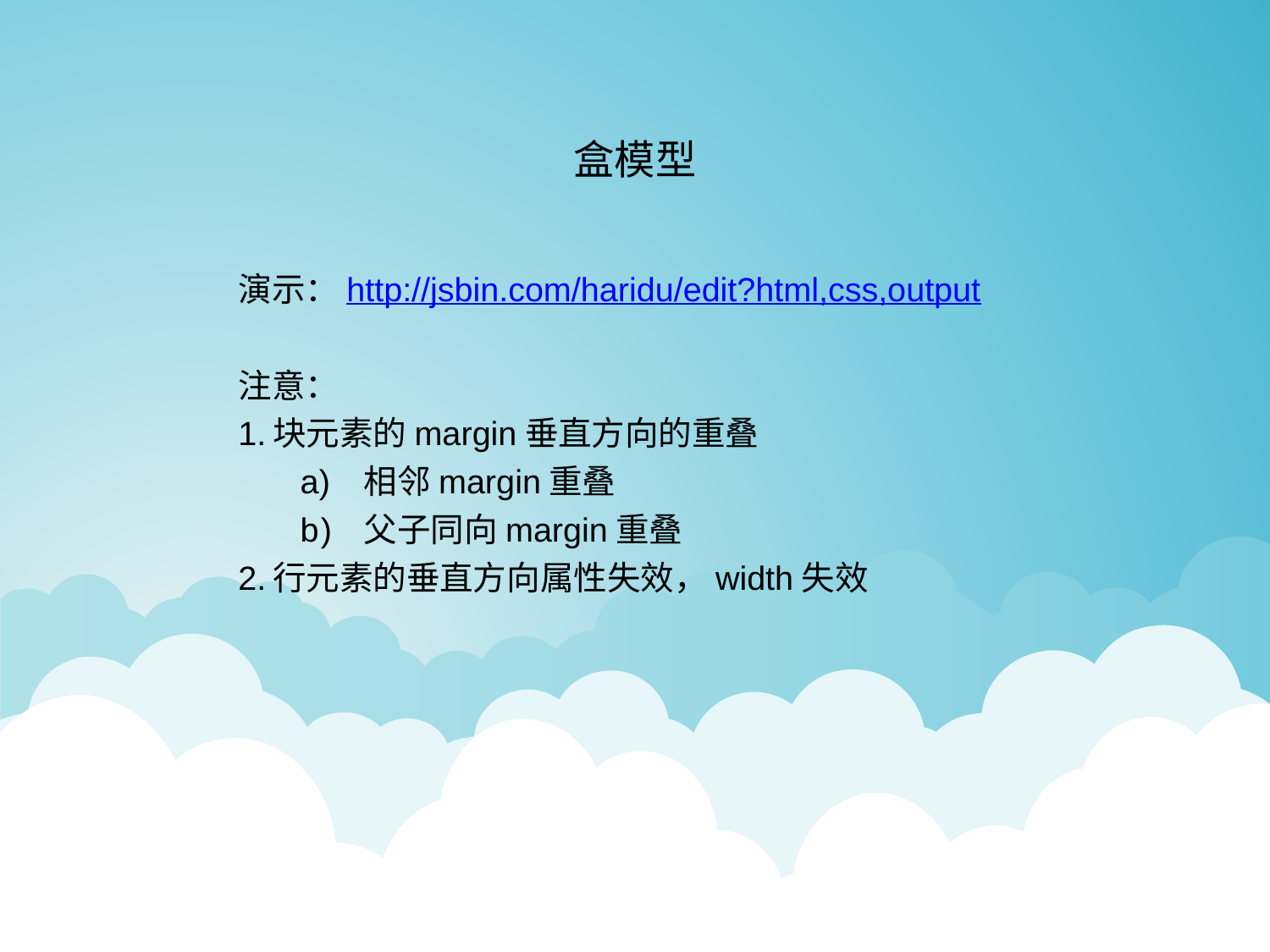

盒模型
演示：http://jsbin.com/haridu/edit?html,css,output

注意：
块元素的margin垂直方向的重叠
相邻margin重叠
父子同向margin重叠
行元素的垂直方向属性失效，width失效